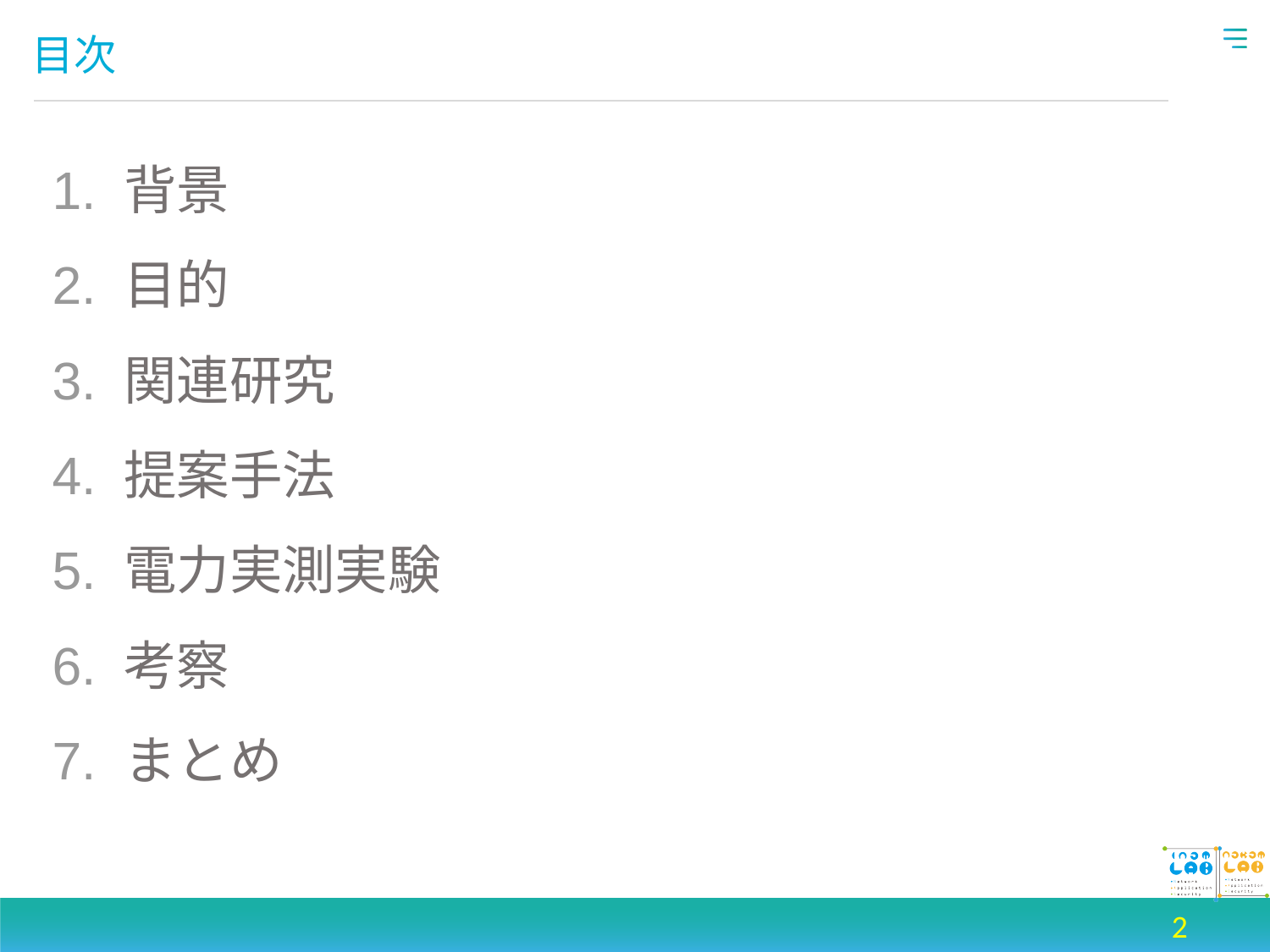

# 目次
背景
目的
関連研究
提案手法
電力実測実験
考察
まとめ